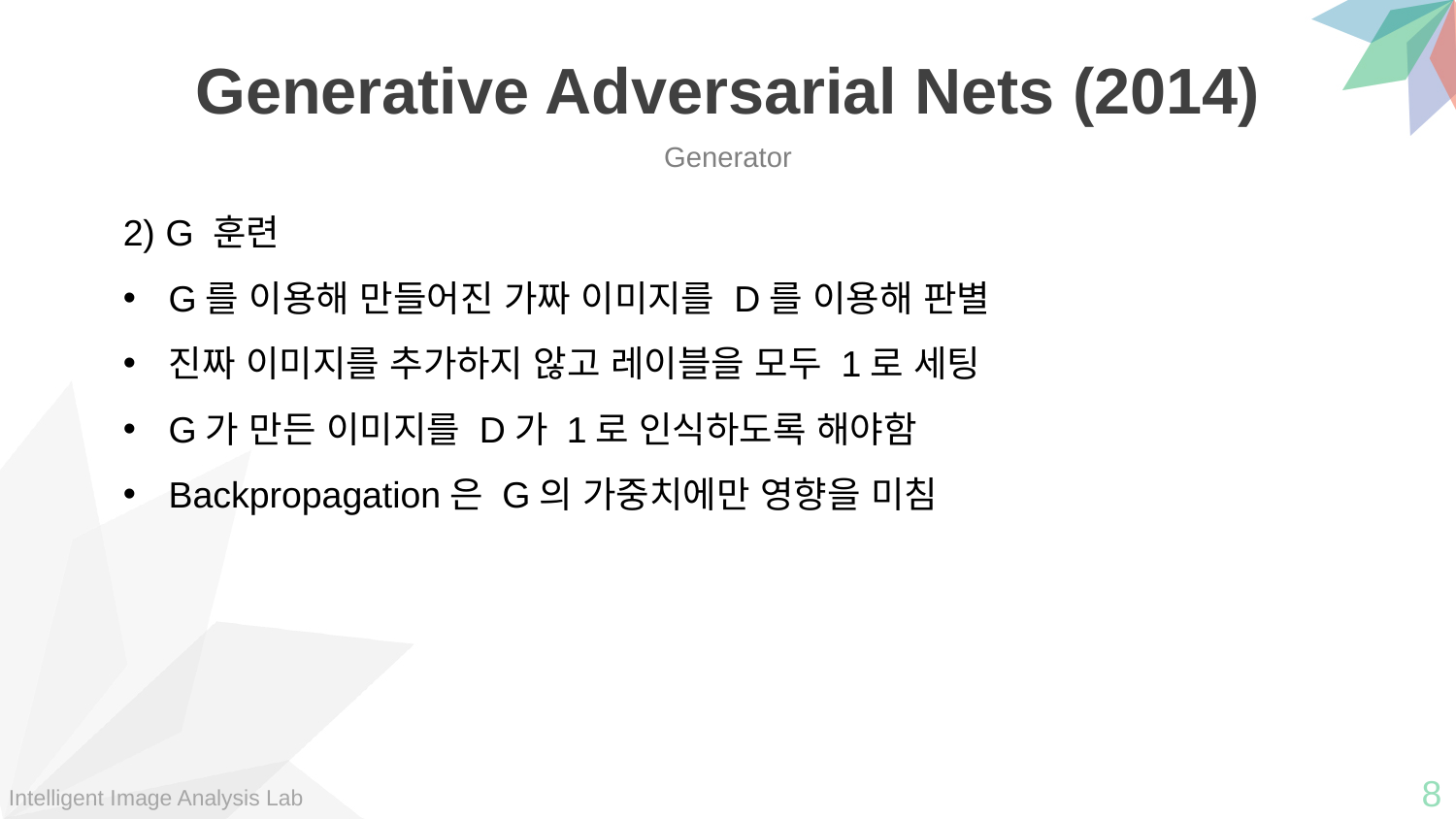

Generative Adversarial Nets (2014)
Generator
2) G 훈련
G를 이용해 만들어진 가짜 이미지를 D를 이용해 판별
진짜 이미지를 추가하지 않고 레이블을 모두 1로 세팅
G가 만든 이미지를 D가 1로 인식하도록 해야함
Backpropagation은 G의 가중치에만 영향을 미침
8